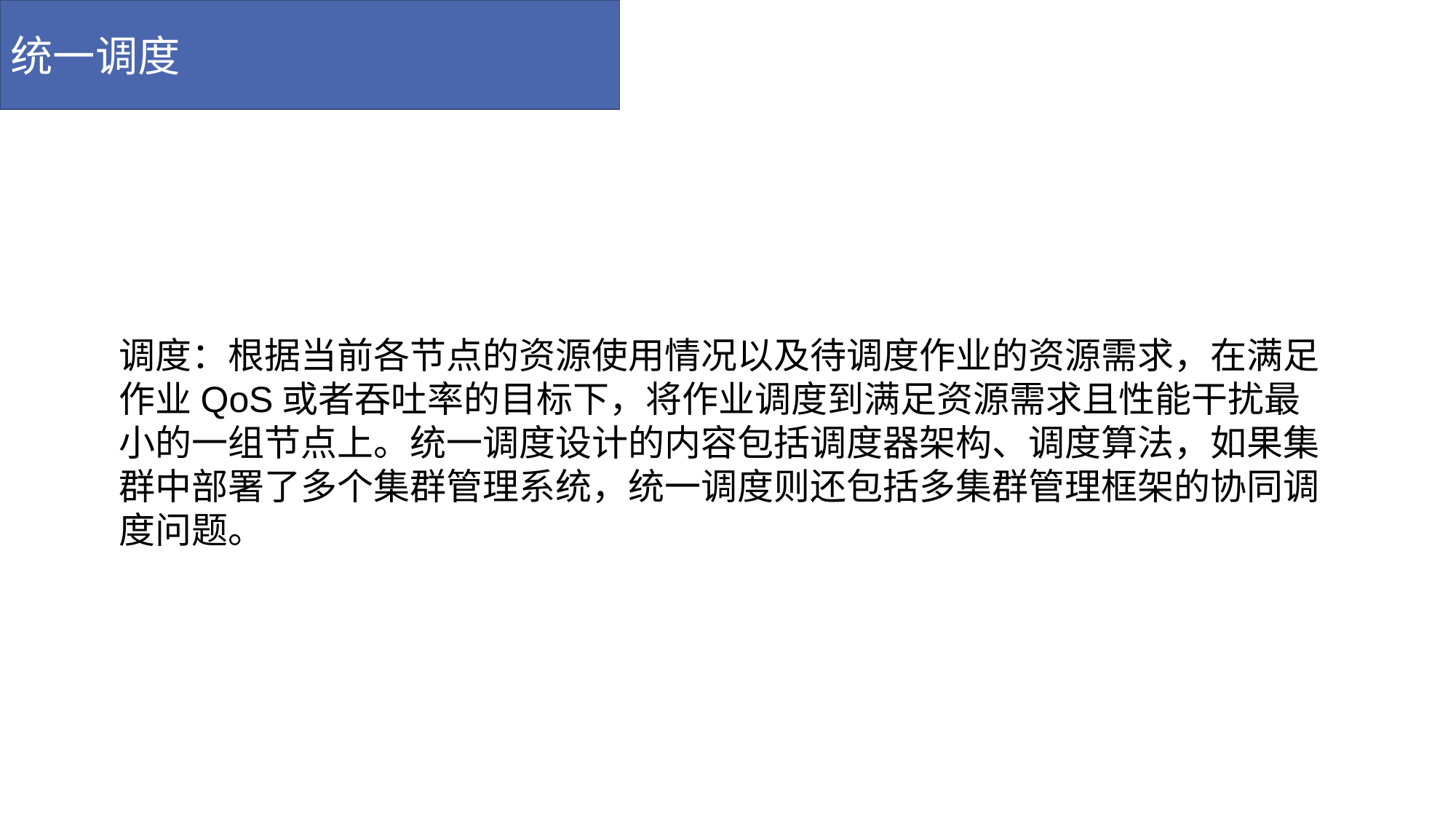

统一调度
调度：根据当前各节点的资源使用情况以及待调度作业的资源需求，在满足作业QoS或者吞吐率的目标下，将作业调度到满足资源需求且性能干扰最小的一组节点上。统一调度设计的内容包括调度器架构、调度算法，如果集群中部署了多个集群管理系统，统一调度则还包括多集群管理框架的协同调度问题。